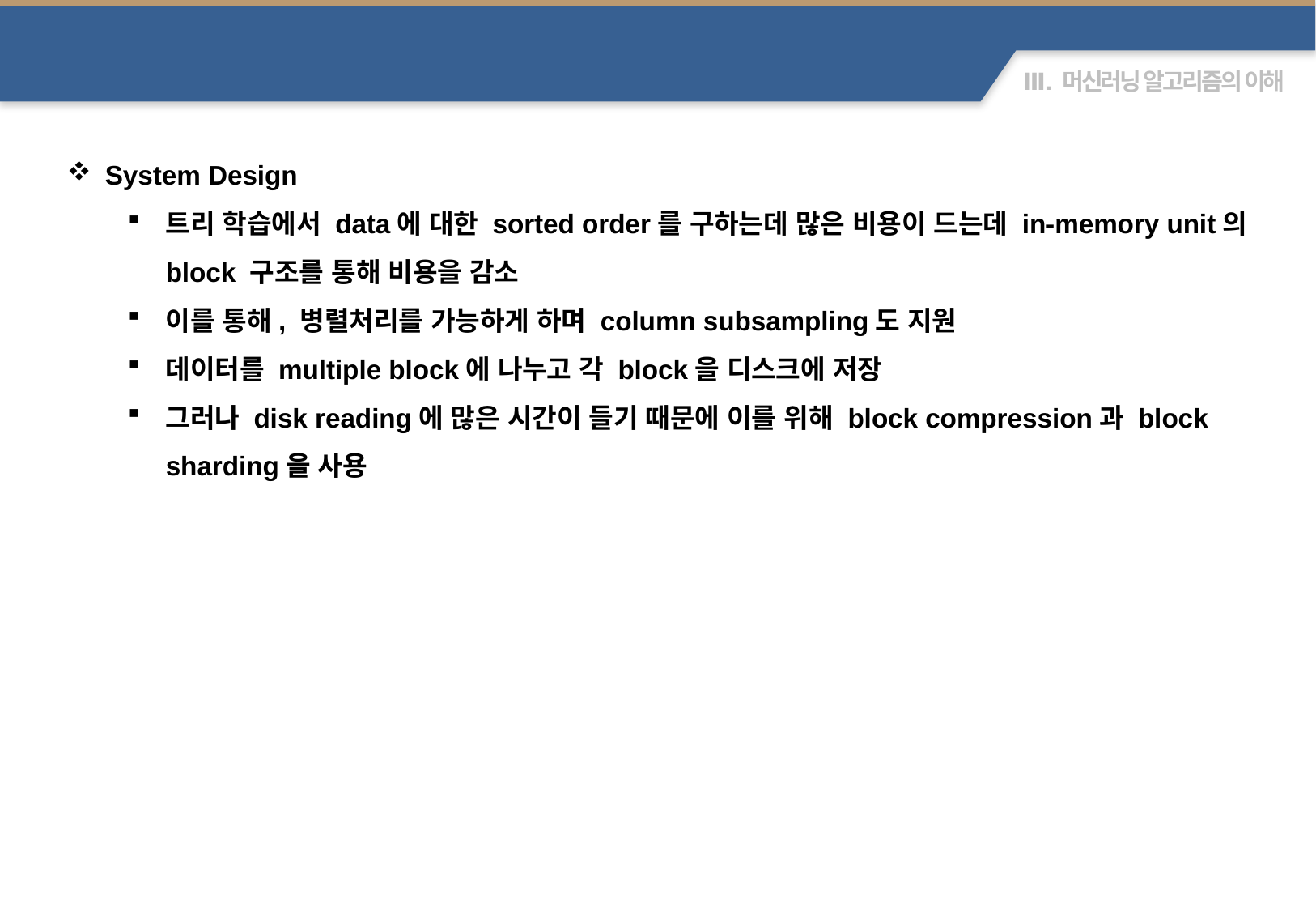

XGBoost(eXtreme Gradient Boost)
System Design
트리 학습에서 data에 대한 sorted order를 구하는데 많은 비용이 드는데 in-memory unit의 block 구조를 통해 비용을 감소
이를 통해, 병렬처리를 가능하게 하며 column subsampling도 지원
데이터를 multiple block에 나누고 각 block을 디스크에 저장
그러나 disk reading에 많은 시간이 들기 때문에 이를 위해 block compression과 block sharding을 사용